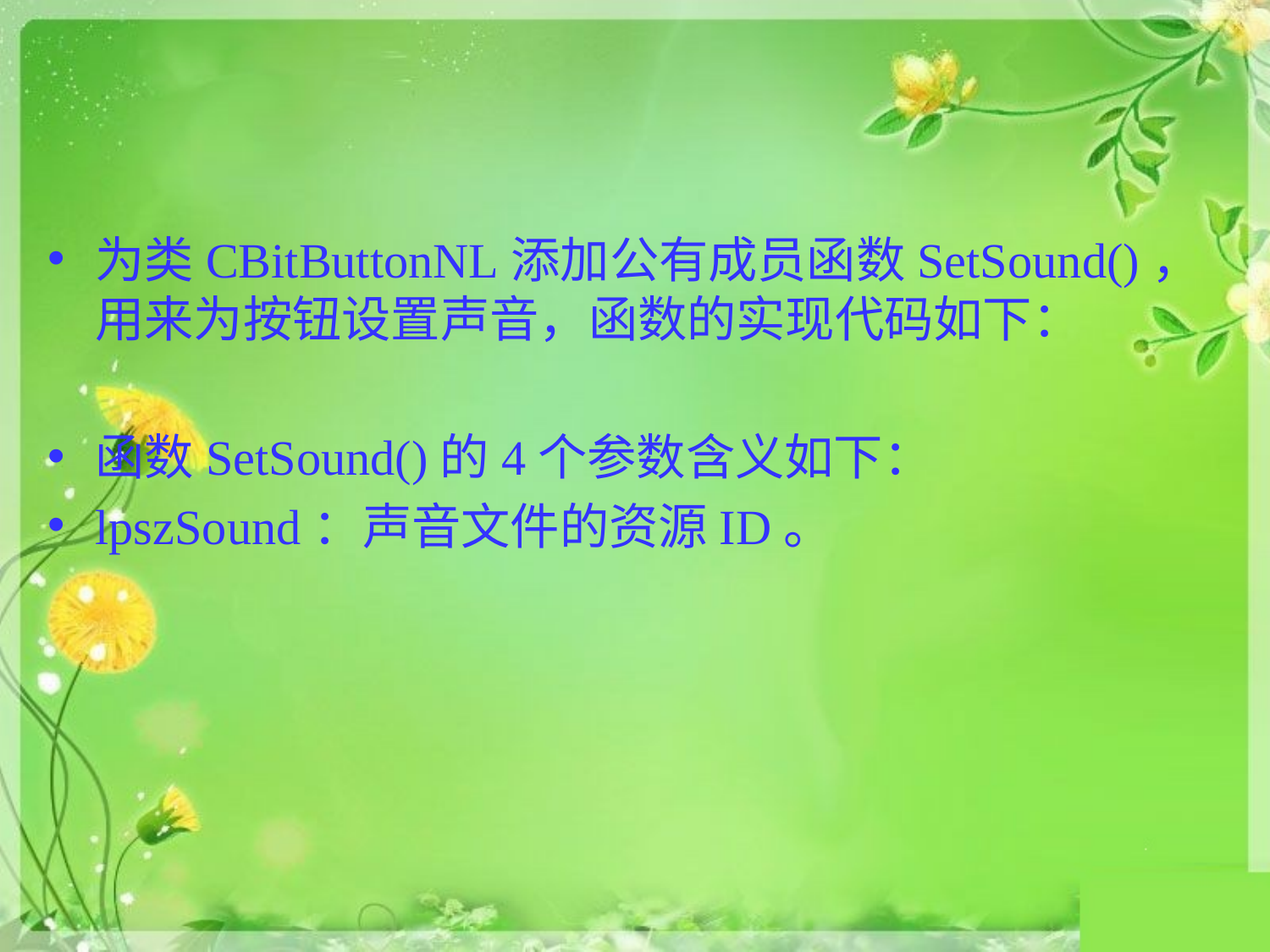

#
为类CBitButtonNL添加公有成员函数SetSound()，用来为按钮设置声音，函数的实现代码如下：

函数SetSound()的4个参数含义如下：
lpszSound：声音文件的资源ID。